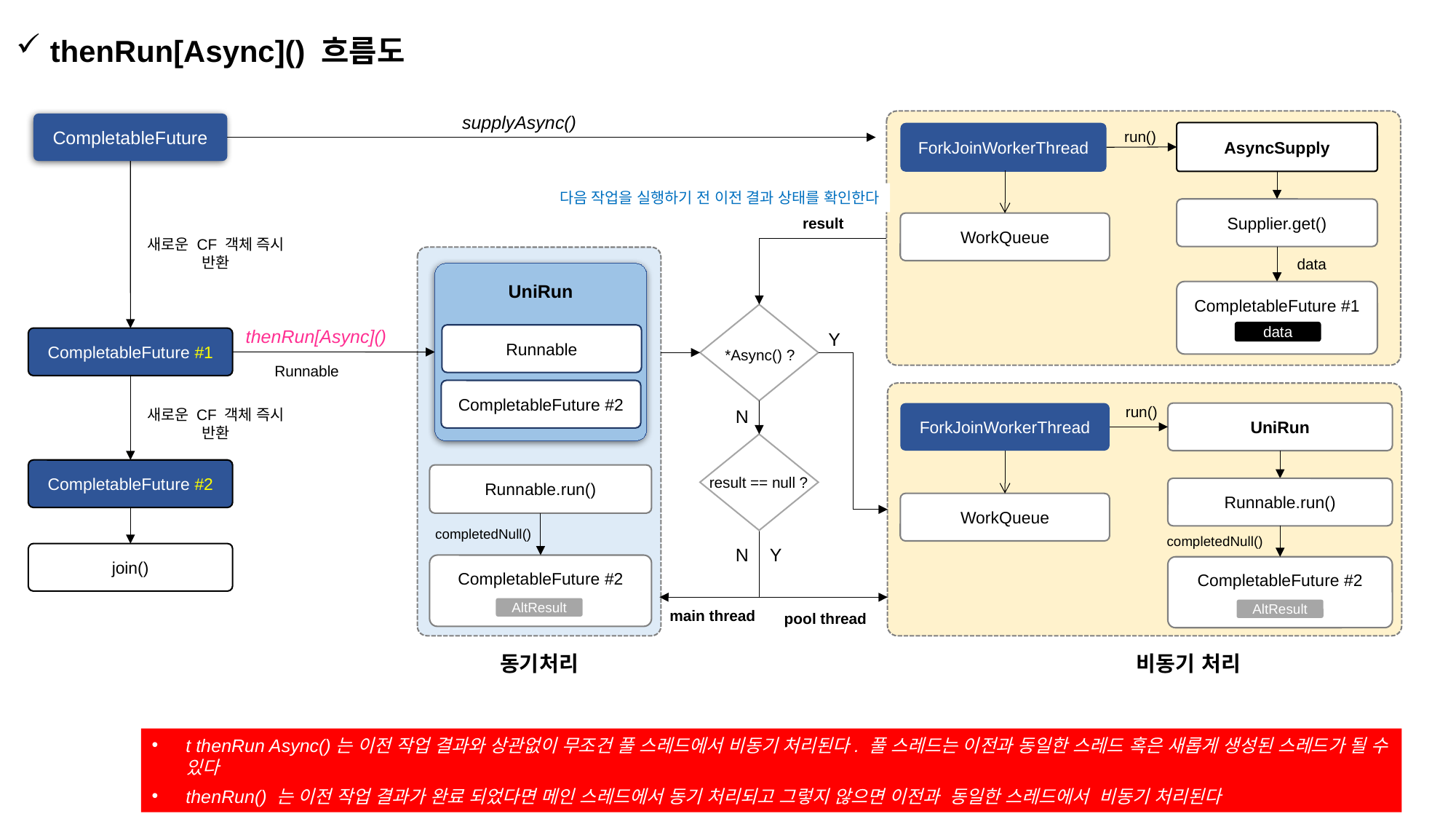

thenRun[Async]() 흐름도
supplyAsync()

CompletableFuture
run()
AsyncSupply
ForkJoinWorkerThread
다음 작업을 실행하기 전 이전 결과 상태를 확인한다
Supplier.get()
result
WorkQueue
새로운 CF 객체 즉시 반환

data
UniRun

CompletableFuture #1

thenRun[Async]()
data
Y
Runnable
CompletableFuture #1
*Async() ?
Runnable
CompletableFuture #2

run()
N
새로운 CF 객체 즉시 반환
ForkJoinWorkerThread
UniRun

CompletableFuture #2
Runnable.run()
result == null ?
Runnable.run()
WorkQueue
completedNull()
completedNull()
N
Y
join()
CompletableFuture #2

CompletableFuture #2

AltResult
AltResult
main thread
pool thread
동기처리
비동기 처리
t thenRun Async()는 이전 작업 결과와 상관없이 무조건 풀 스레드에서 비동기 처리된다. 풀 스레드는 이전과 동일한 스레드 혹은 새롭게 생성된 스레드가 될 수 있다
thenRun() 는 이전 작업 결과가 완료 되었다면 메인 스레드에서 동기 처리되고 그렇지 않으면 이전과  동일한 스레드에서  비동기 처리된다